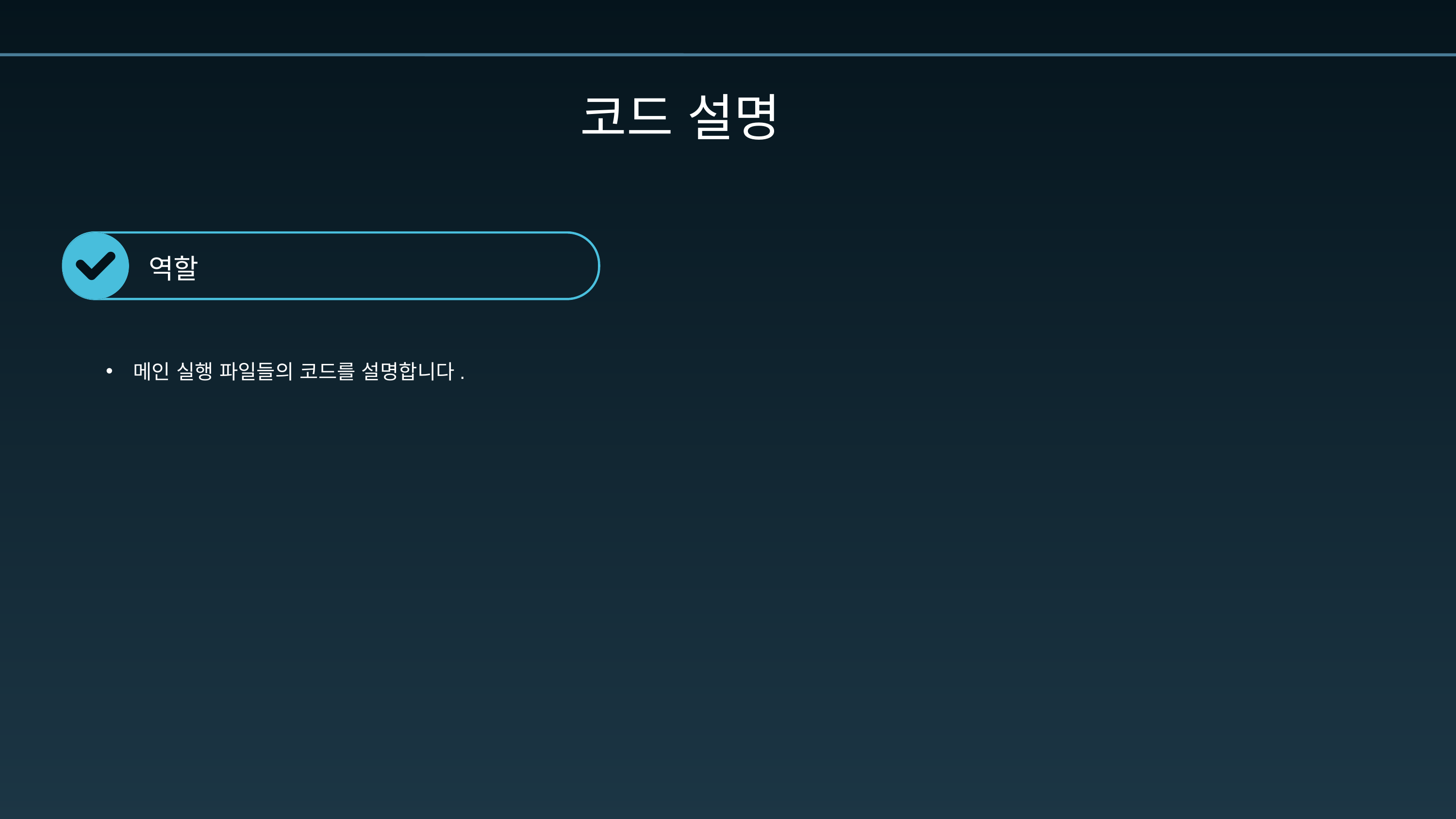

코드 설명

역할
메인 실행 파일들의 코드를 설명합니다.